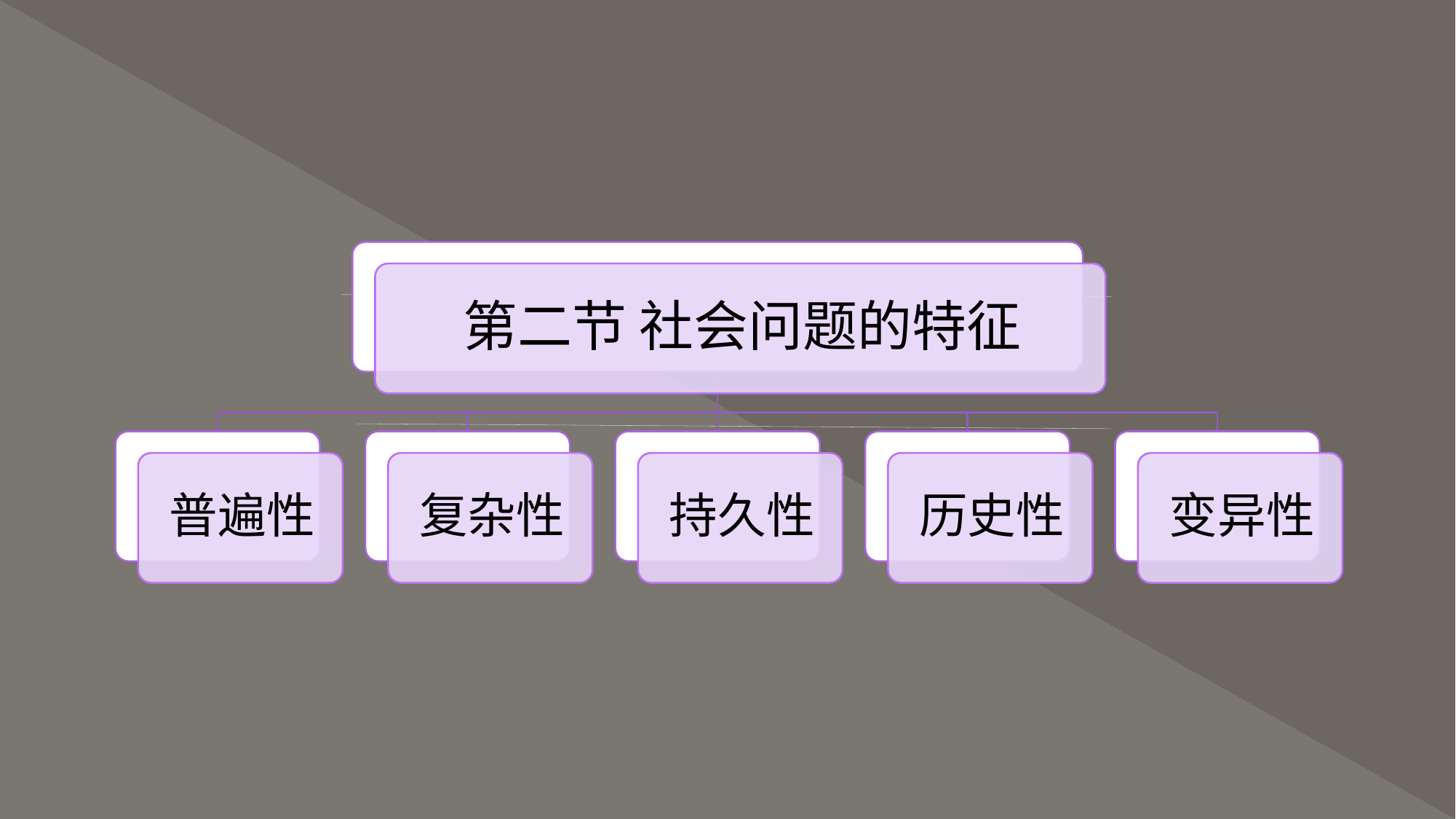

第二节 社会问题的特征
普遍性
复杂性
持久性
历史性
变异性